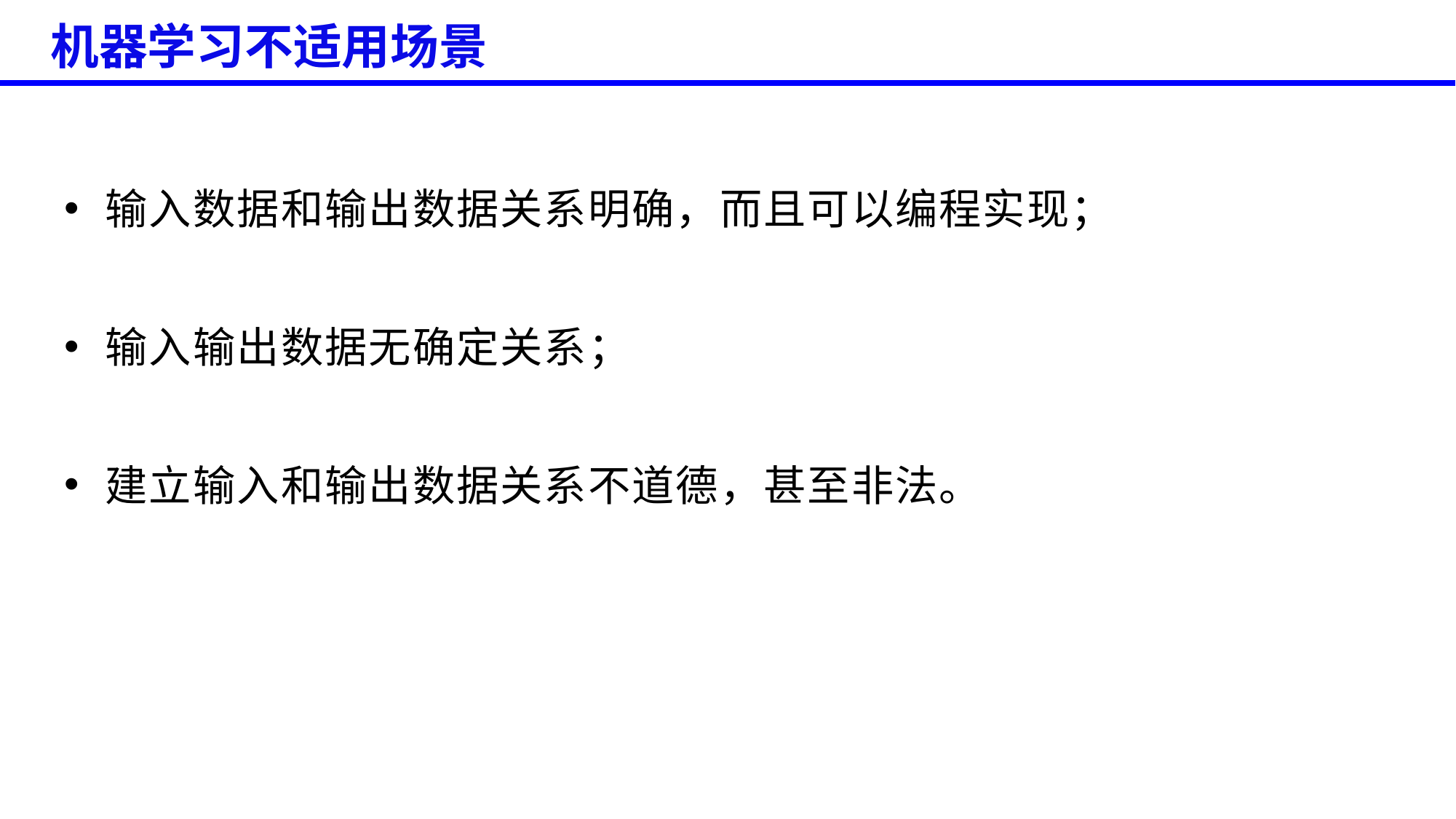

机器学习不适用场景
输入数据和输出数据关系明确，而且可以编程实现；

输入输出数据无确定关系；

建立输入和输出数据关系不道德，甚至非法。